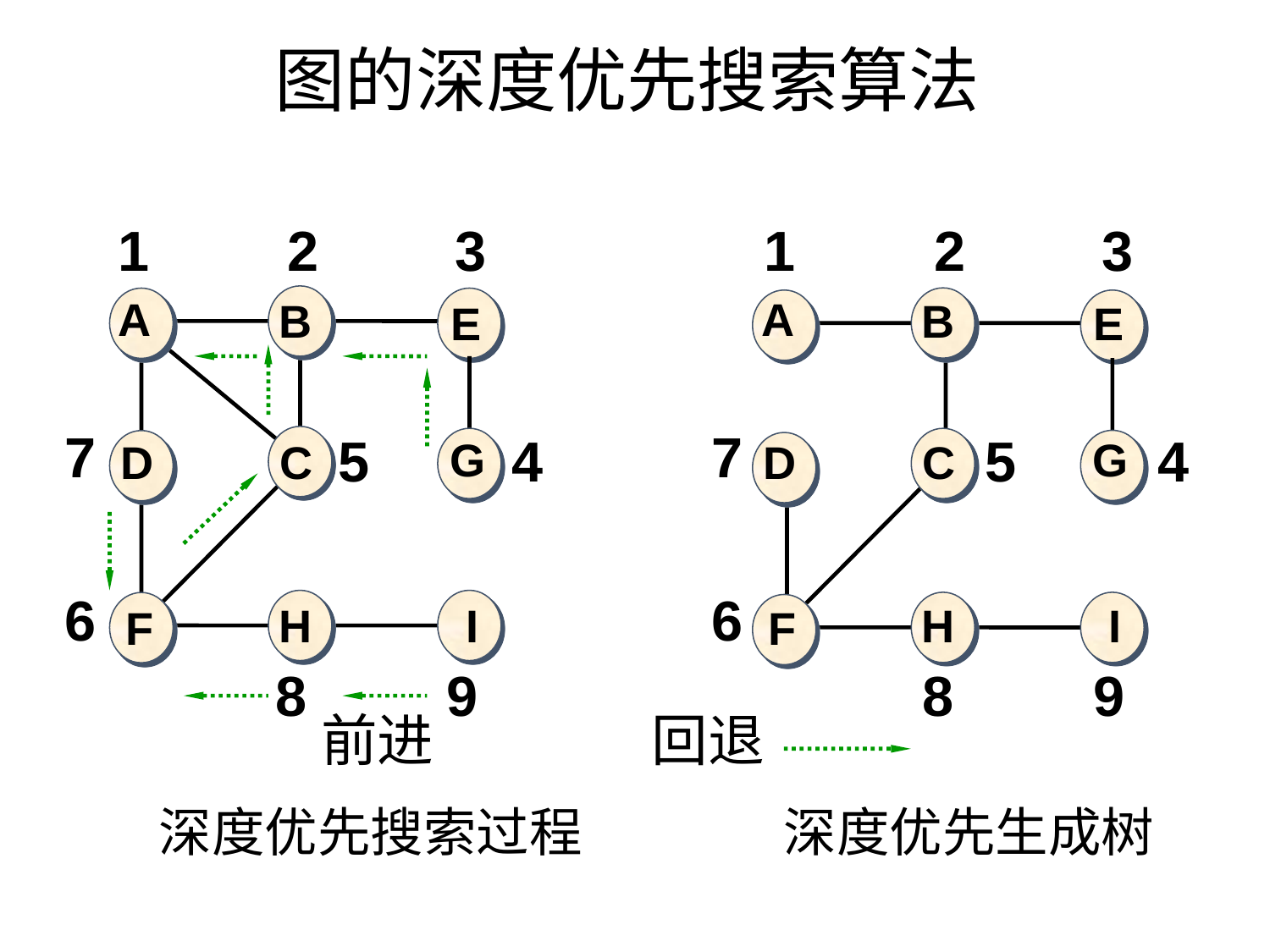

图的深度优先搜索算法
1
2
1
2
3
3
A
A

B
B

E
E

7
7
5
4
5
4
G
G

D
C
D
C

6
6

H
I
H
I

F
F

8
9
8
9

前进
回退

深度优先搜索过程                 深度优先生成树